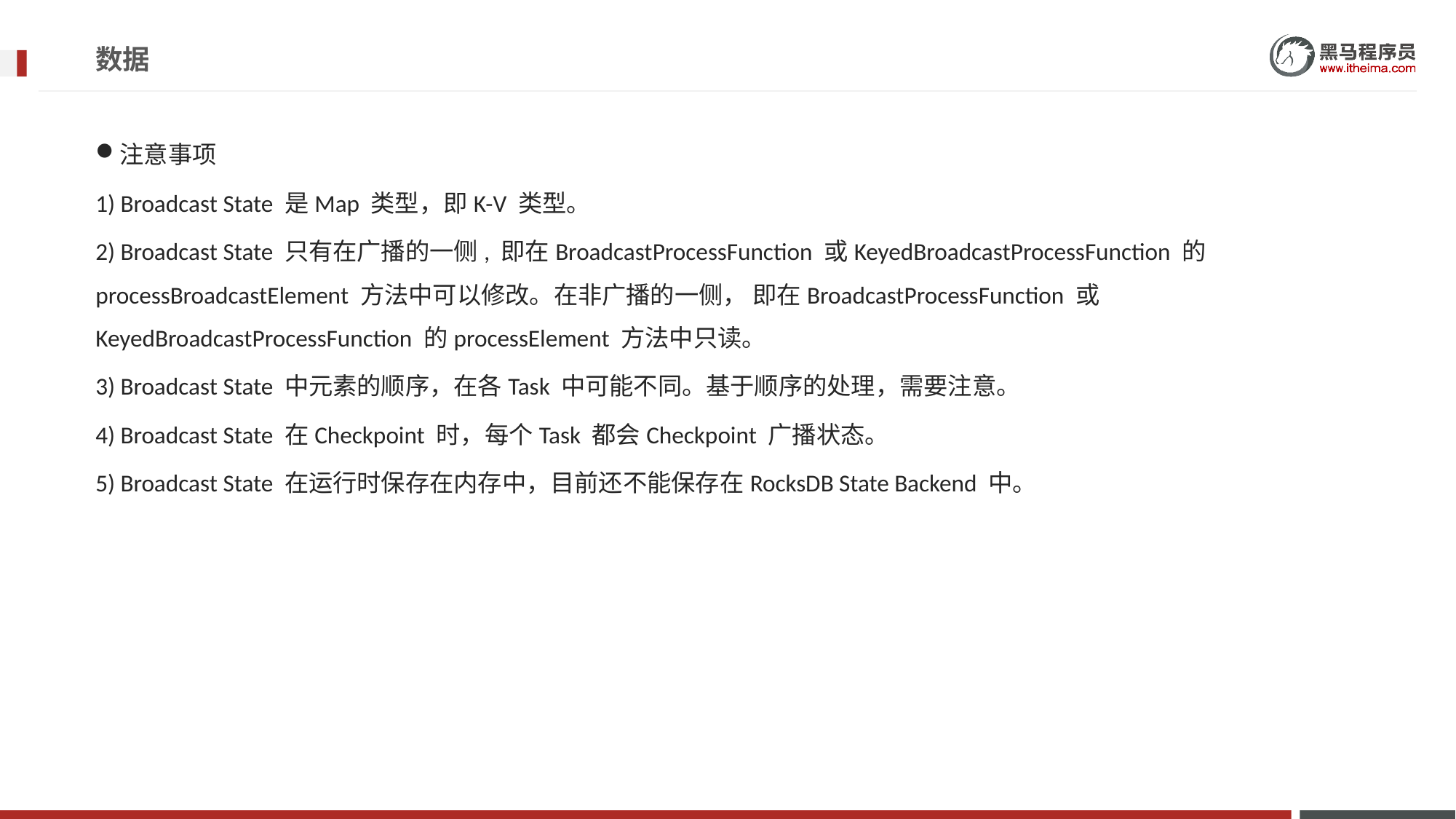

# 数据
注意事项
1) Broadcast State 是Map 类型，即K-V 类型。
2) Broadcast State 只有在广播的一侧, 即在BroadcastProcessFunction 或KeyedBroadcastProcessFunction 的processBroadcastElement 方法中可以修改。在非广播的一侧， 即在BroadcastProcessFunction 或KeyedBroadcastProcessFunction 的processElement 方法中只读。
3) Broadcast State 中元素的顺序，在各Task 中可能不同。基于顺序的处理，需要注意。
4) Broadcast State 在Checkpoint 时，每个Task 都会Checkpoint 广播状态。
5) Broadcast State 在运行时保存在内存中，目前还不能保存在RocksDB State Backend 中。